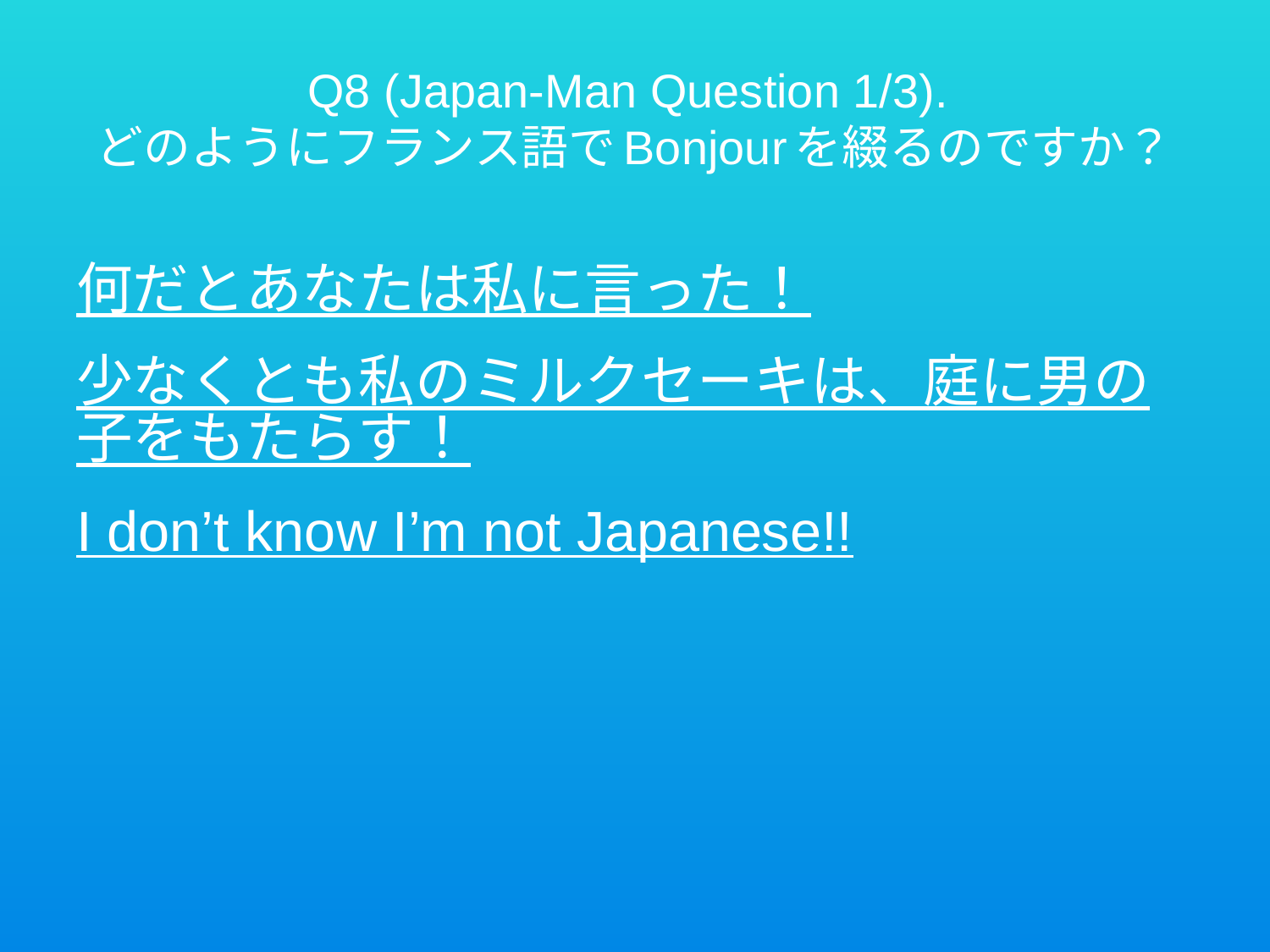

# Q8 (Japan-Man Question 1/3). どのようにフランス語でBonjourを綴るのですか？
何だとあなたは私に言った！
少なくとも私のミルクセーキは、庭に男の子をもたらす！
I don’t know I’m not Japanese!!